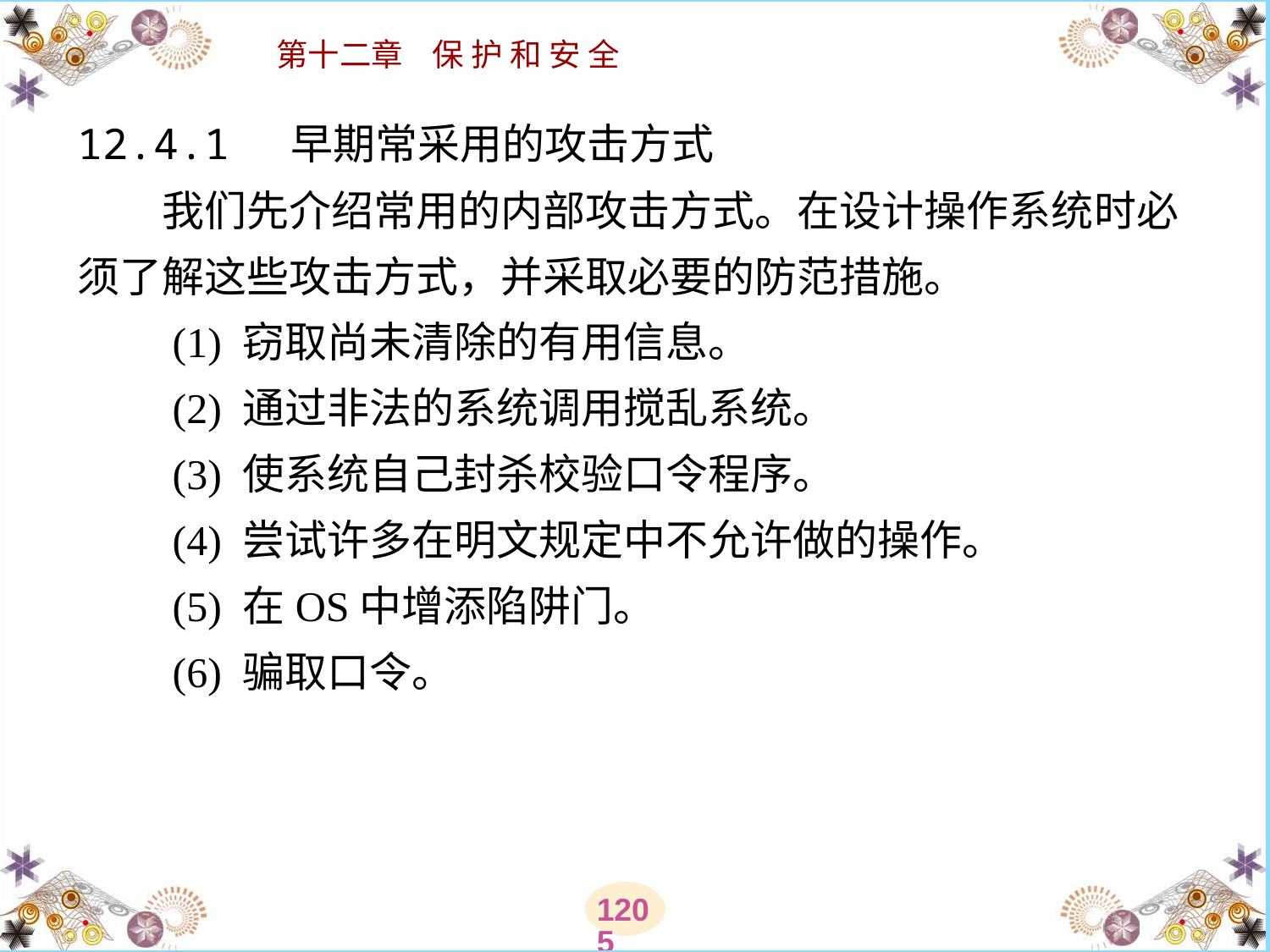

# 12.4.1  早期常采用的攻击方式 　　我们先介绍常用的内部攻击方式。在设计操作系统时必须了解这些攻击方式，并采取必要的防范措施。 　　(1) 窃取尚未清除的有用信息。 　　(2) 通过非法的系统调用搅乱系统。 　　(3) 使系统自己封杀校验口令程序。 　　(4) 尝试许多在明文规定中不允许做的操作。 　　(5) 在OS中增添陷阱门。 　　(6) 骗取口令。